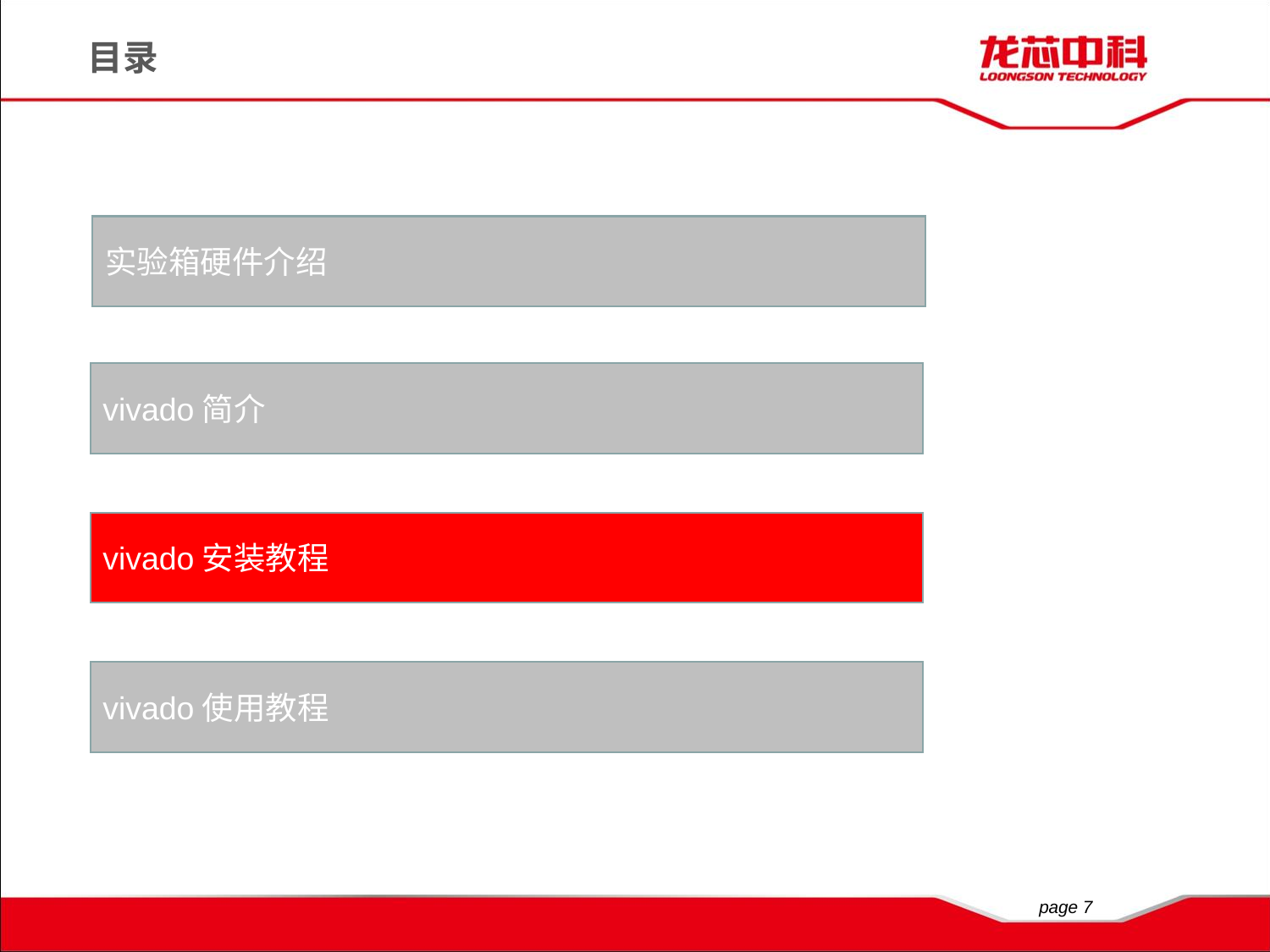

目录
实验箱硬件介绍
vivado简介
vivado安装教程
vivado使用教程
page 7